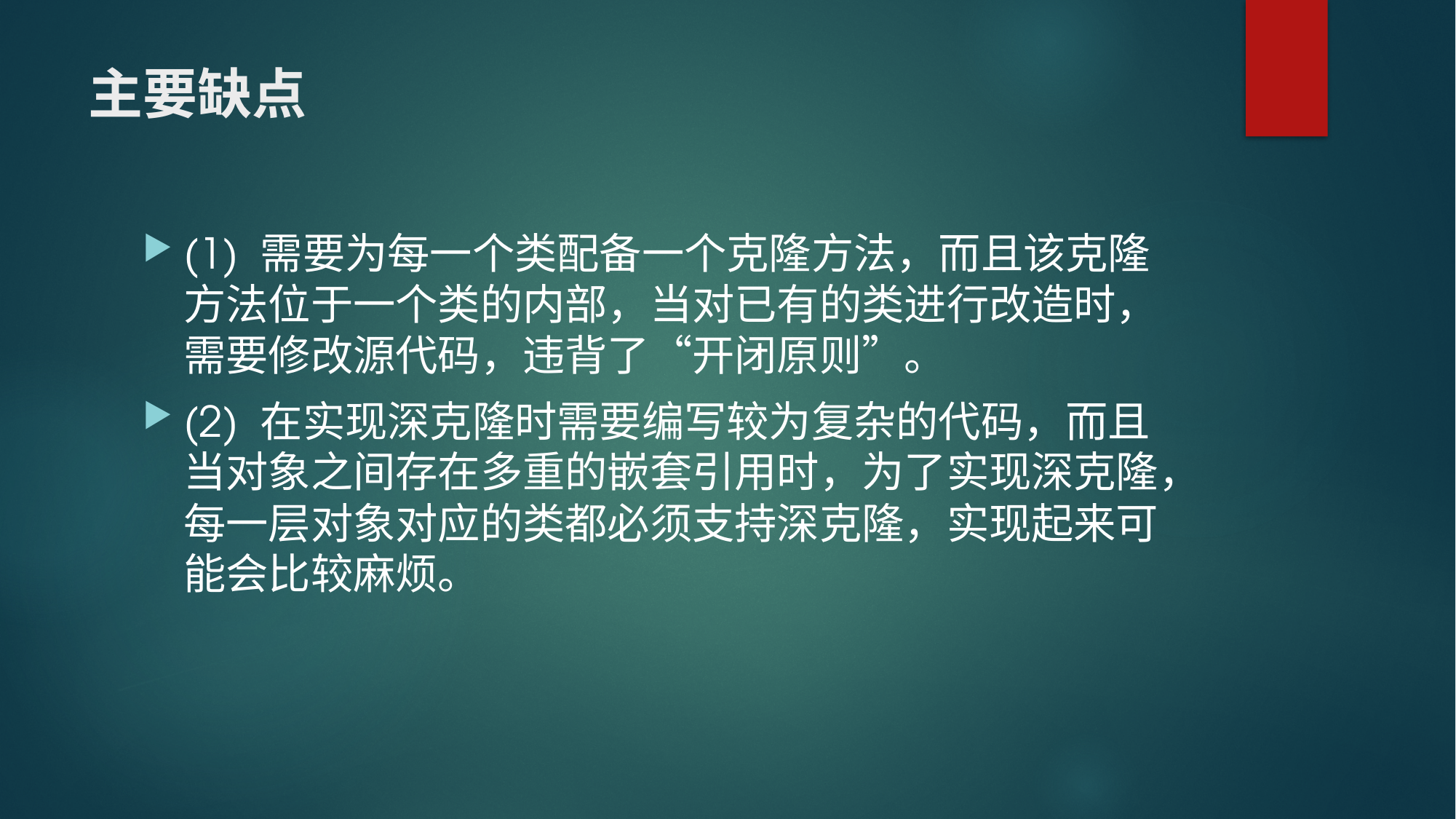

# 主要缺点
(1) 需要为每一个类配备一个克隆方法，而且该克隆方法位于一个类的内部，当对已有的类进行改造时，需要修改源代码，违背了“开闭原则”。
(2) 在实现深克隆时需要编写较为复杂的代码，而且当对象之间存在多重的嵌套引用时，为了实现深克隆，每一层对象对应的类都必须支持深克隆，实现起来可能会比较麻烦。